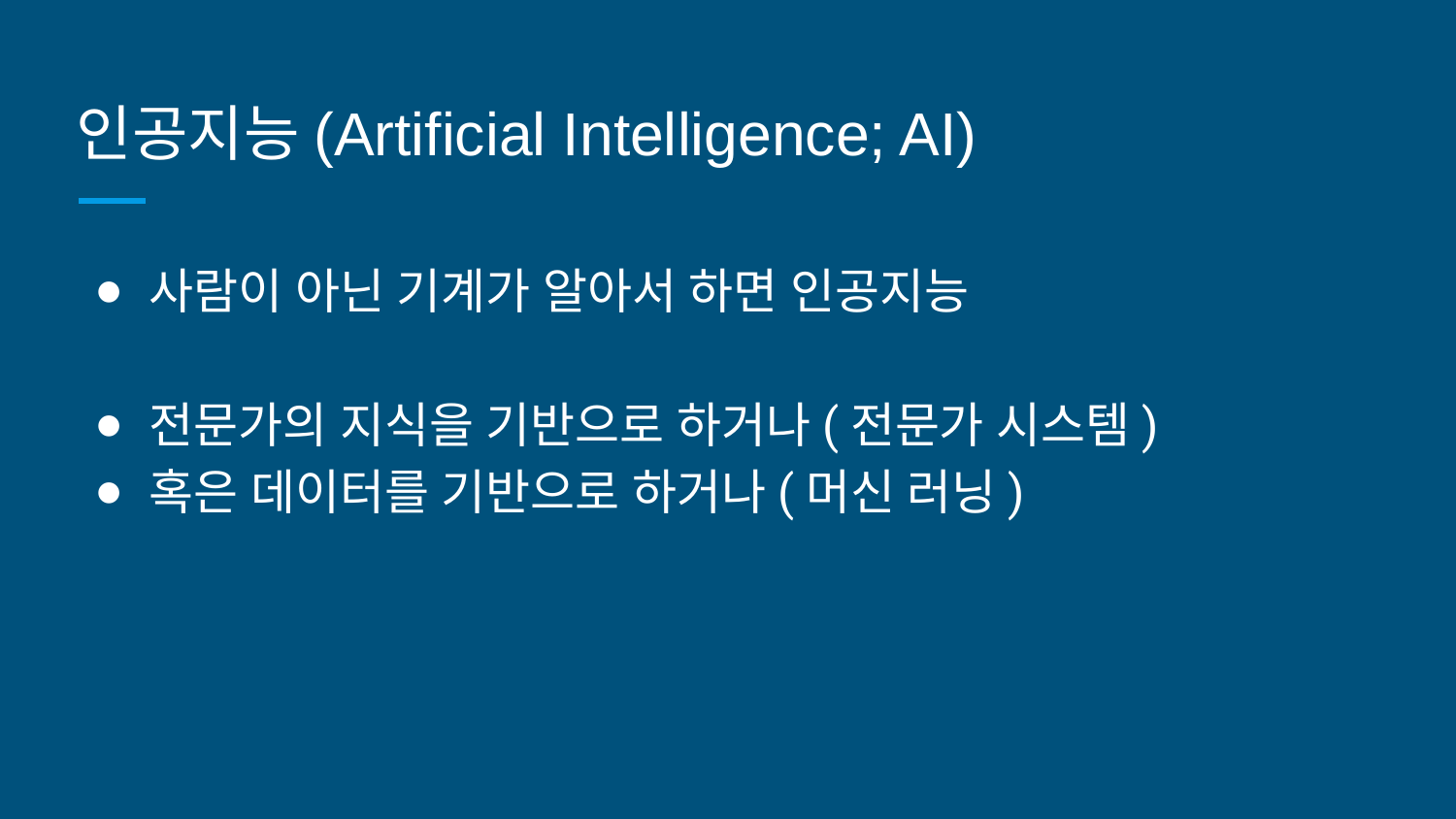

# 인공지능(Artificial Intelligence; AI)
사람이 아닌 기계가 알아서 하면 인공지능

전문가의 지식을 기반으로 하거나(전문가 시스템)
혹은 데이터를 기반으로 하거나(머신 러닝)